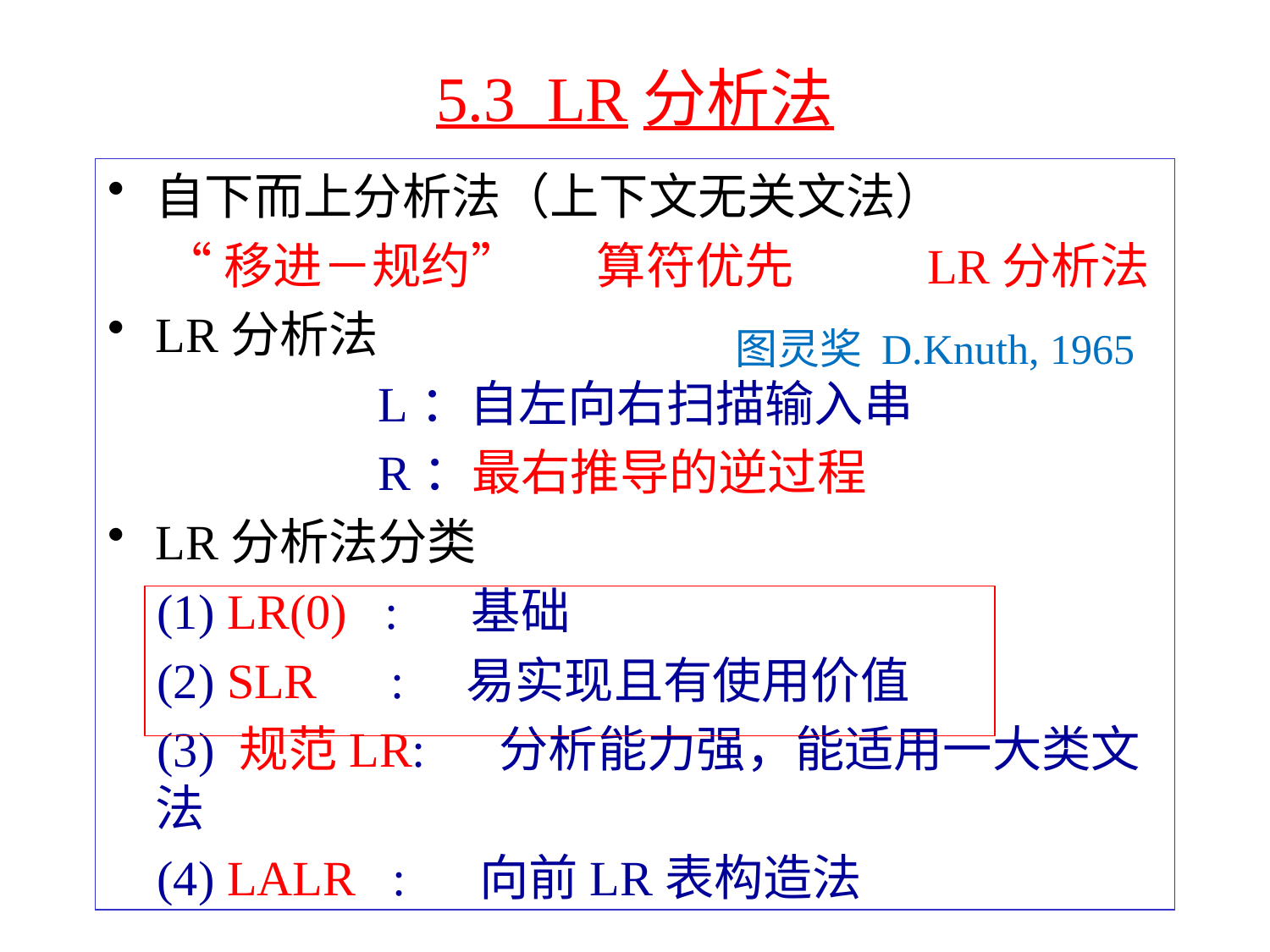

# 5.3  LR分析法
自下而上分析法（上下文无关文法）
     “移进－规约”       算符优先           LR分析法
LR分析法
                      L：自左向右扫描输入串
                      R：最右推导的逆过程
LR分析法分类
    (1) LR(0)   :     基础
    (2) SLR      :    易实现且有使用价值
    (3) 规范LR:     分析能力强，能适用一大类文法
    (4) LALR   :     向前LR表构造法
图灵奖 D.Knuth, 1965